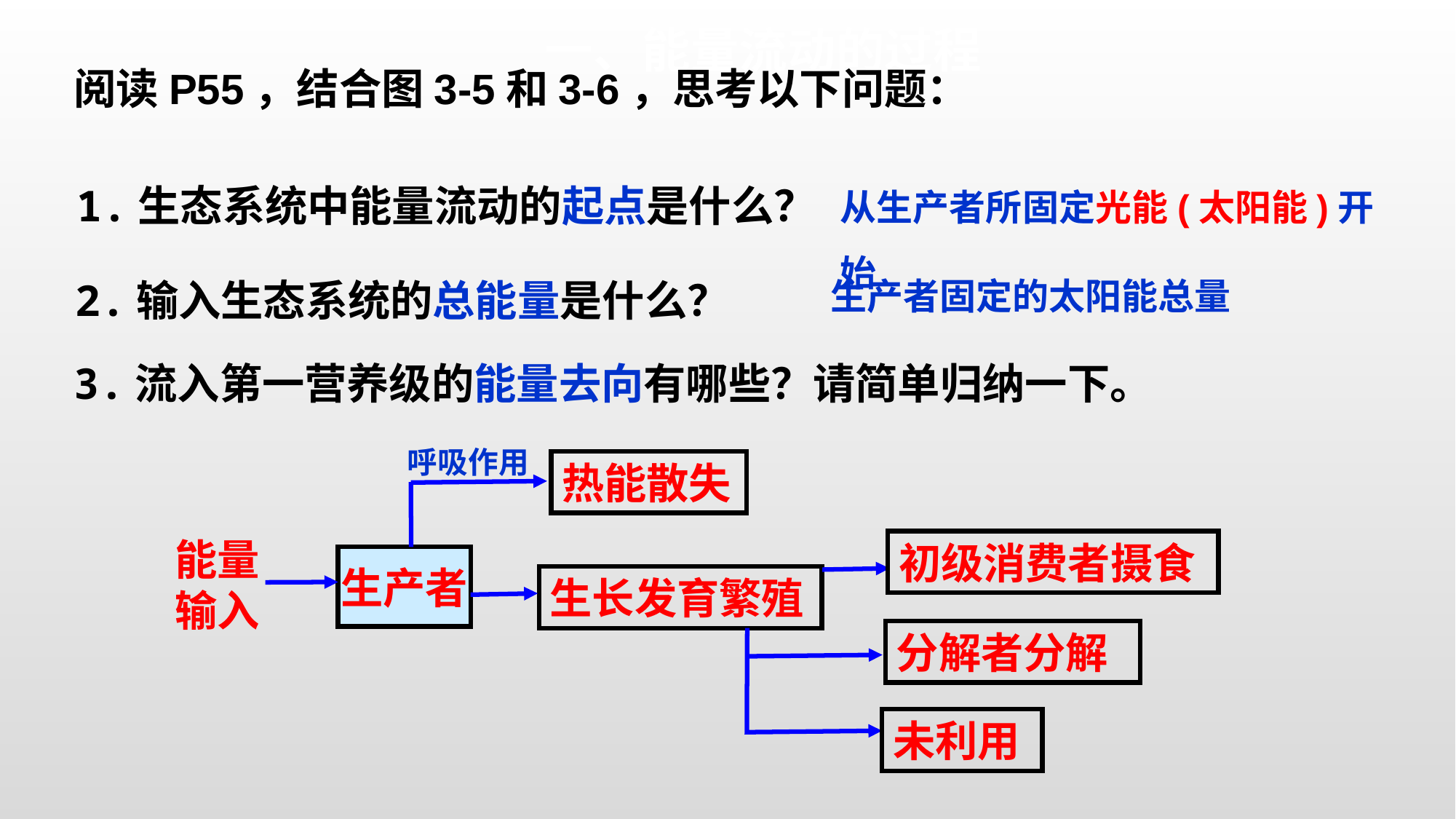

一、能量流动的过程
 阅读P55，结合图3-5和3-6，思考以下问题：
1.生态系统中能量流动的起点是什么？
从生产者所固定光能(太阳能)开始
2.输入生态系统的总能量是什么？
生产者固定的太阳能总量

3.流入第一营养级的能量去向有哪些？请简单归纳一下。
呼吸作用
热能散失

能量输入
初级消费者摄食
生产者
生长发育繁殖

分解者分解

未利用